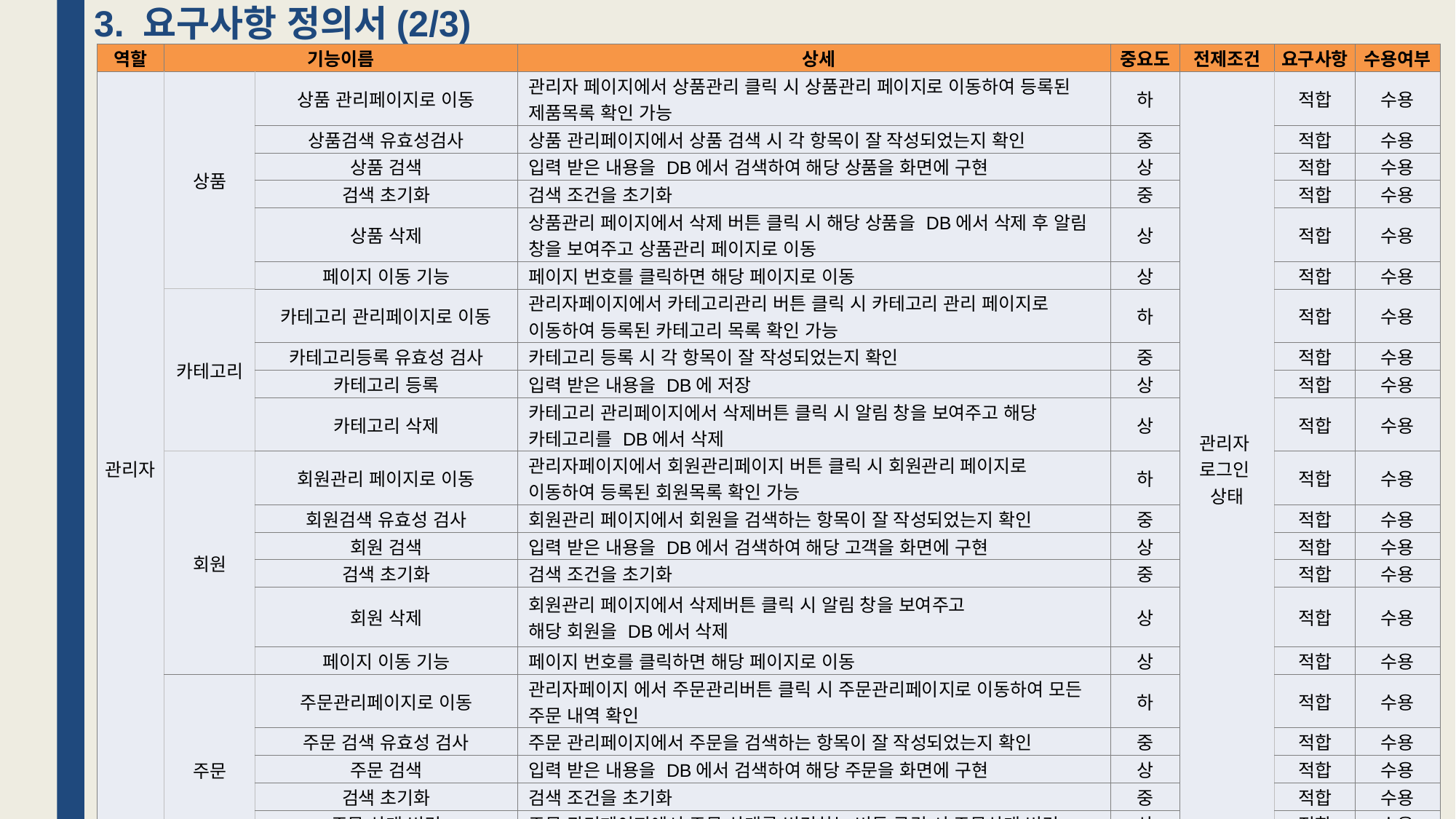

# 3. 요구사항 정의서(2/3)
| 역할 | 기능이름 |  | 상세 | 중요도 | 전제조건 | 요구사항 | 수용여부 |
| --- | --- | --- | --- | --- | --- | --- | --- |
| 관리자 | 상품 | 상품 관리페이지로 이동 | 관리자 페이지에서 상품관리 클릭 시 상품관리 페이지로 이동하여 등록된 제품목록 확인 가능 | 하 | 관리자 로그인 상태 | 적합 | 수용 |
|  |  | 상품검색 유효성검사 | 상품 관리페이지에서 상품 검색 시 각 항목이 잘 작성되었는지 확인 | 중 |  | 적합 | 수용 |
|  |  | 상품 검색 | 입력 받은 내용을 DB에서 검색하여 해당 상품을 화면에 구현 | 상 |  | 적합 | 수용 |
|  |  | 검색 초기화 | 검색 조건을 초기화 | 중 |  | 적합 | 수용 |
|  |  | 상품 삭제 | 상품관리 페이지에서 삭제 버튼 클릭 시 해당 상품을 DB에서 삭제 후 알림 창을 보여주고 상품관리 페이지로 이동 | 상 |  | 적합 | 수용 |
|  |  | 페이지 이동 기능 | 페이지 번호를 클릭하면 해당 페이지로 이동 | 상 |  | 적합 | 수용 |
|  | 카테고리 | 카테고리 관리페이지로 이동 | 관리자페이지에서 카테고리관리 버튼 클릭 시 카테고리 관리 페이지로 이동하여 등록된 카테고리 목록 확인 가능 | 하 |  | 적합 | 수용 |
|  |  | 카테고리등록 유효성 검사 | 카테고리 등록 시 각 항목이 잘 작성되었는지 확인 | 중 |  | 적합 | 수용 |
|  |  | 카테고리 등록 | 입력 받은 내용을 DB에 저장 | 상 |  | 적합 | 수용 |
|  |  | 카테고리 삭제 | 카테고리 관리페이지에서 삭제버튼 클릭 시 알림 창을 보여주고 해당 카테고리를 DB에서 삭제 | 상 |  | 적합 | 수용 |
|  | 회원 | 회원관리 페이지로 이동 | 관리자페이지에서 회원관리페이지 버튼 클릭 시 회원관리 페이지로 이동하여 등록된 회원목록 확인 가능 | 하 |  | 적합 | 수용 |
|  |  | 회원검색 유효성 검사 | 회원관리 페이지에서 회원을 검색하는 항목이 잘 작성되었는지 확인 | 중 |  | 적합 | 수용 |
|  |  | 회원 검색 | 입력 받은 내용을 DB에서 검색하여 해당 고객을 화면에 구현 | 상 |  | 적합 | 수용 |
|  |  | 검색 초기화 | 검색 조건을 초기화 | 중 |  | 적합 | 수용 |
|  |  | 회원 삭제 | 회원관리 페이지에서 삭제버튼 클릭 시 알림 창을 보여주고 해당 회원을 DB에서 삭제 | 상 |  | 적합 | 수용 |
|  |  | 페이지 이동 기능 | 페이지 번호를 클릭하면 해당 페이지로 이동 | 상 |  | 적합 | 수용 |
|  | 주문 | 주문관리페이지로 이동 | 관리자페이지 에서 주문관리버튼 클릭 시 주문관리페이지로 이동하여 모든 주문 내역 확인 | 하 |  | 적합 | 수용 |
|  |  | 주문 검색 유효성 검사 | 주문 관리페이지에서 주문을 검색하는 항목이 잘 작성되었는지 확인 | 중 |  | 적합 | 수용 |
|  |  | 주문 검색 | 입력 받은 내용을 DB에서 검색하여 해당 주문을 화면에 구현 | 상 |  | 적합 | 수용 |
|  |  | 검색 초기화 | 검색 조건을 초기화 | 중 |  | 적합 | 수용 |
|  |  | 주문 상태 변경 | 주문 관리페이지에서 주문 상태를 변경하는 버튼 클릭 시 주문상태 변경 | 상 |  | 적합 | 수용 |
|  |  | 페이지 이동 기능 | 페이지 번호를 클릭하면 해당 페이지로 이동 | 상 |  | 적합 | 수용 |